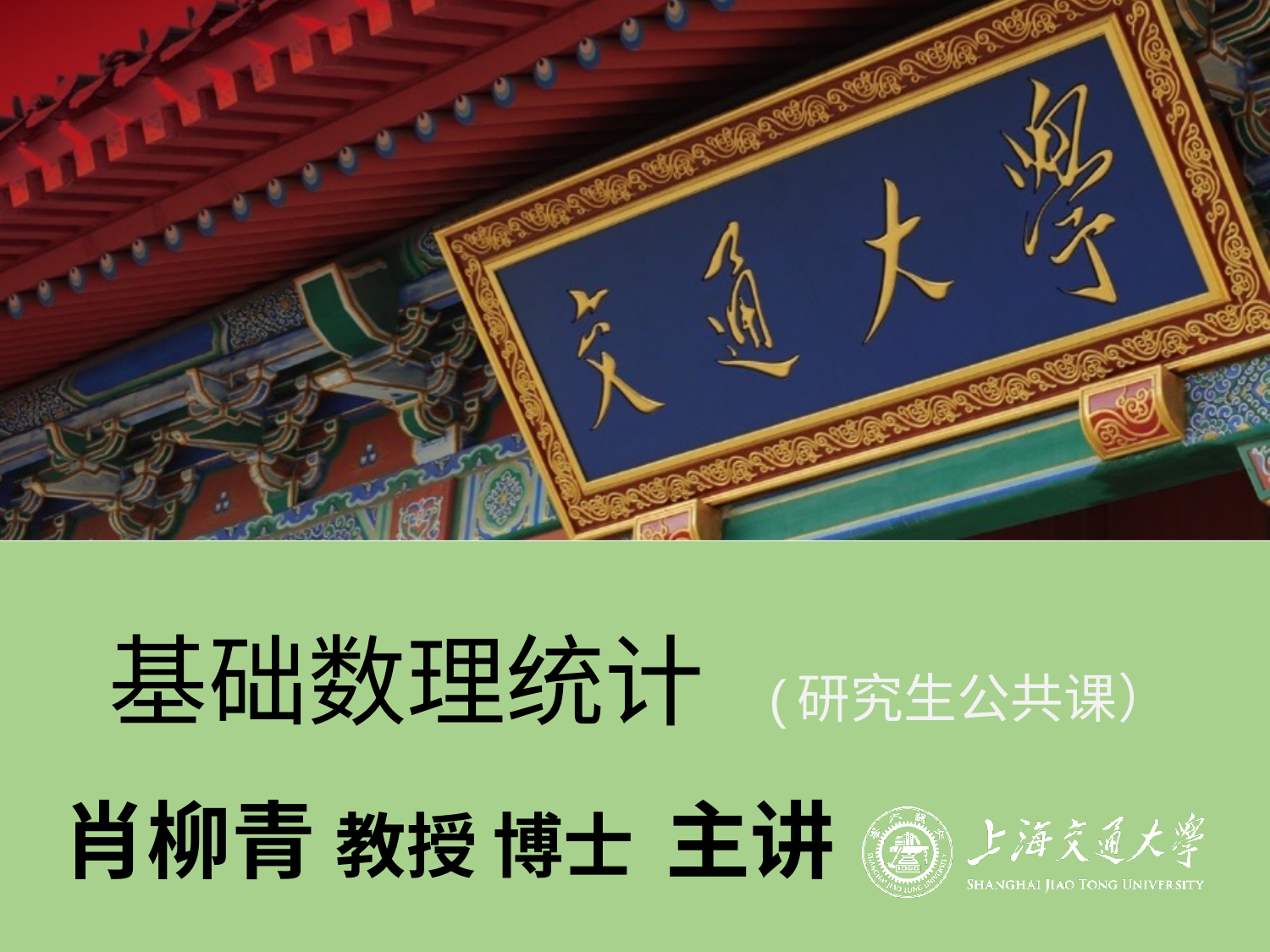

# 基础数理统计  (研究生公共课）
肖柳青 教授 博士  主讲